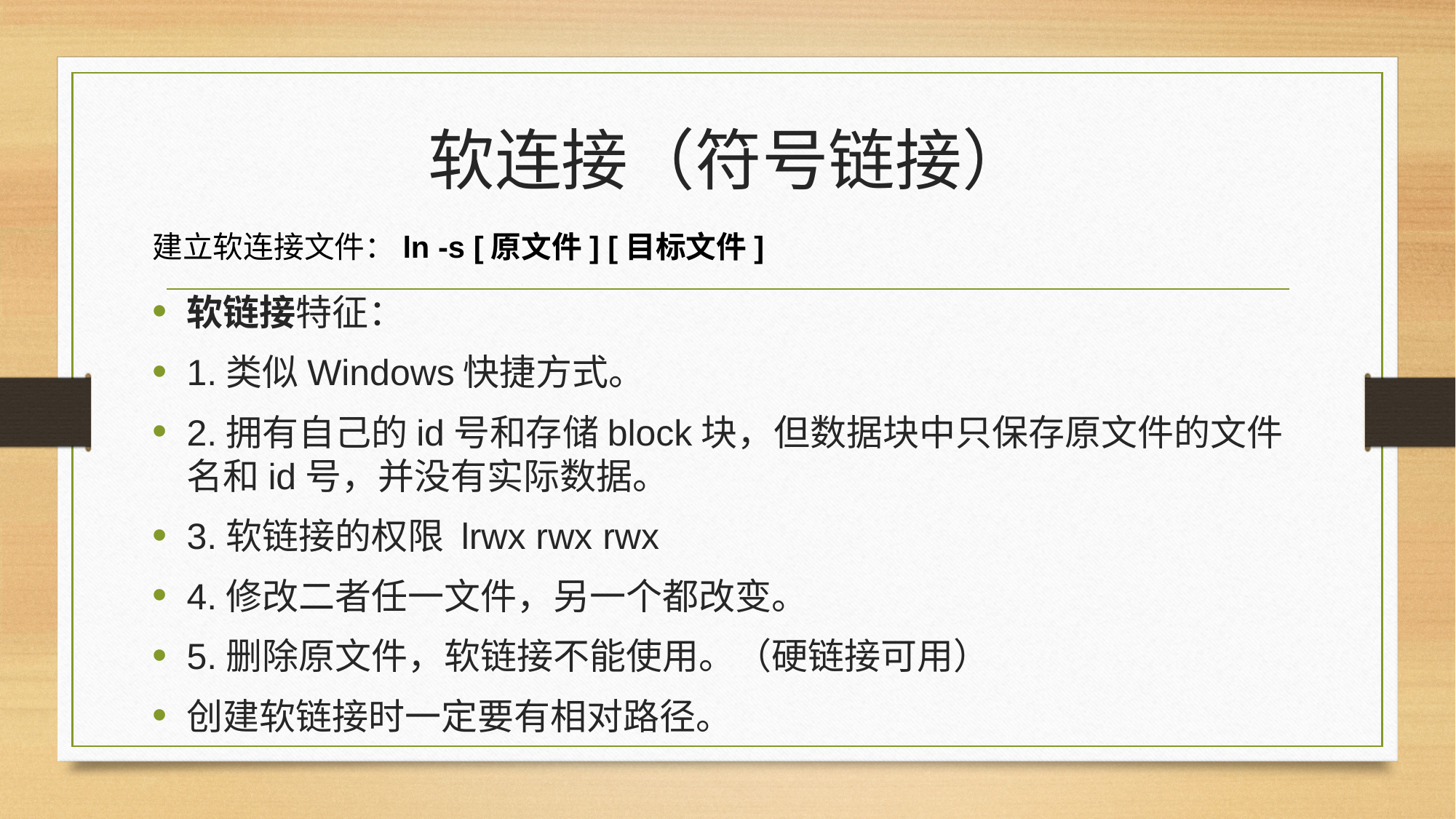

# 软连接（符号链接）
建立软连接文件：ln -s [原文件] [目标文件]
软链接特征：
1.类似Windows快捷方式。
2.拥有自己的id号和存储block块，但数据块中只保存原文件的文件名和id号，并没有实际数据。
3.软链接的权限 lrwx rwx rwx
4.修改二者任一文件，另一个都改变。
5.删除原文件，软链接不能使用。（硬链接可用）
创建软链接时一定要有相对路径。